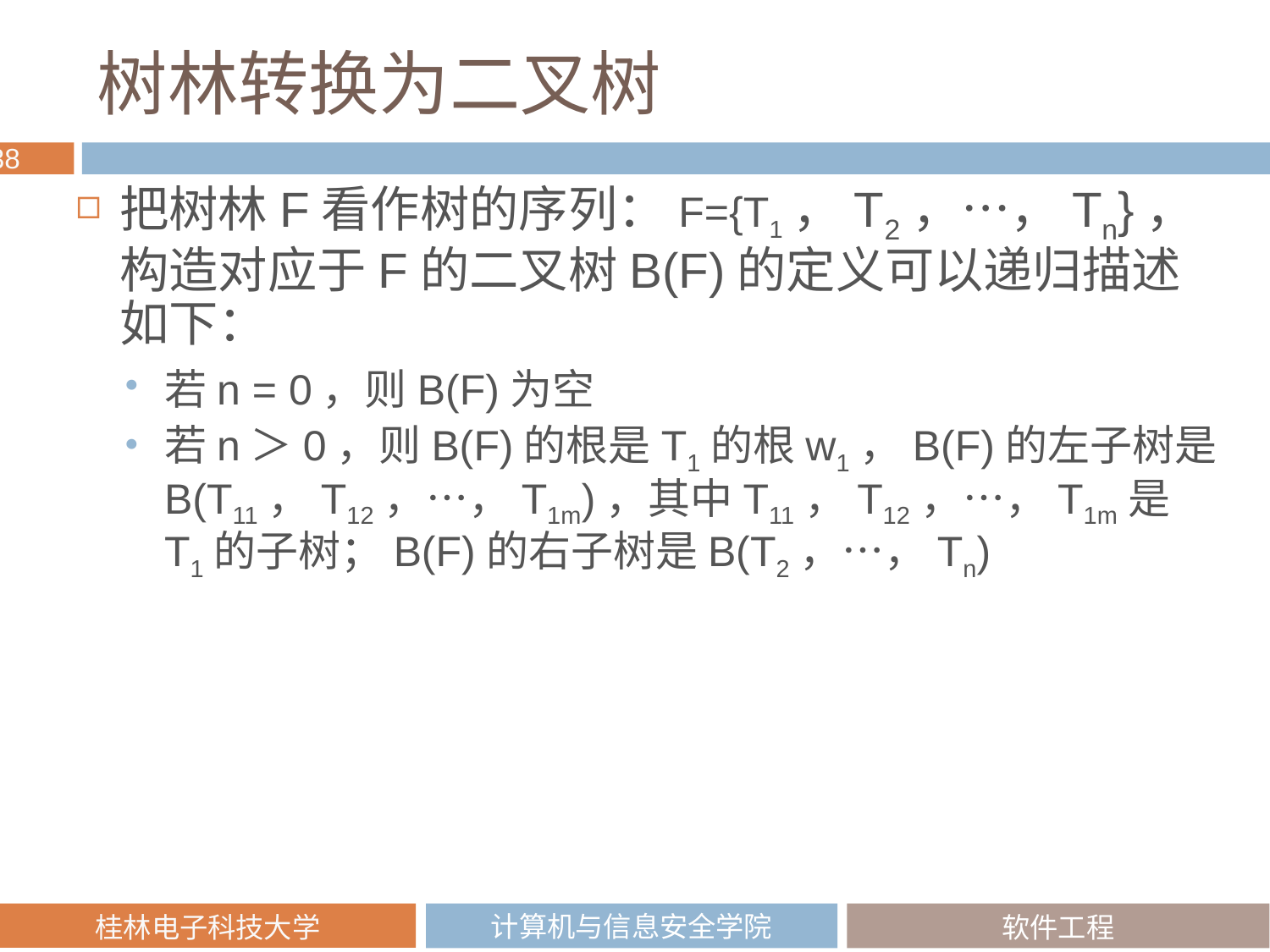

# 树林转换为二叉树
把树林F看作树的序列：F={T1，T2，…，Tn}，构造对应于F的二叉树B(F)的定义可以递归描述如下：
若n = 0，则B(F)为空
若n＞0，则B(F)的根是T1的根w1，B(F)的左子树是B(T11，T12，…，T1m)，其中T11，T12，…，T1m是T1的子树；B(F)的右子树是B(T2，…，Tn)